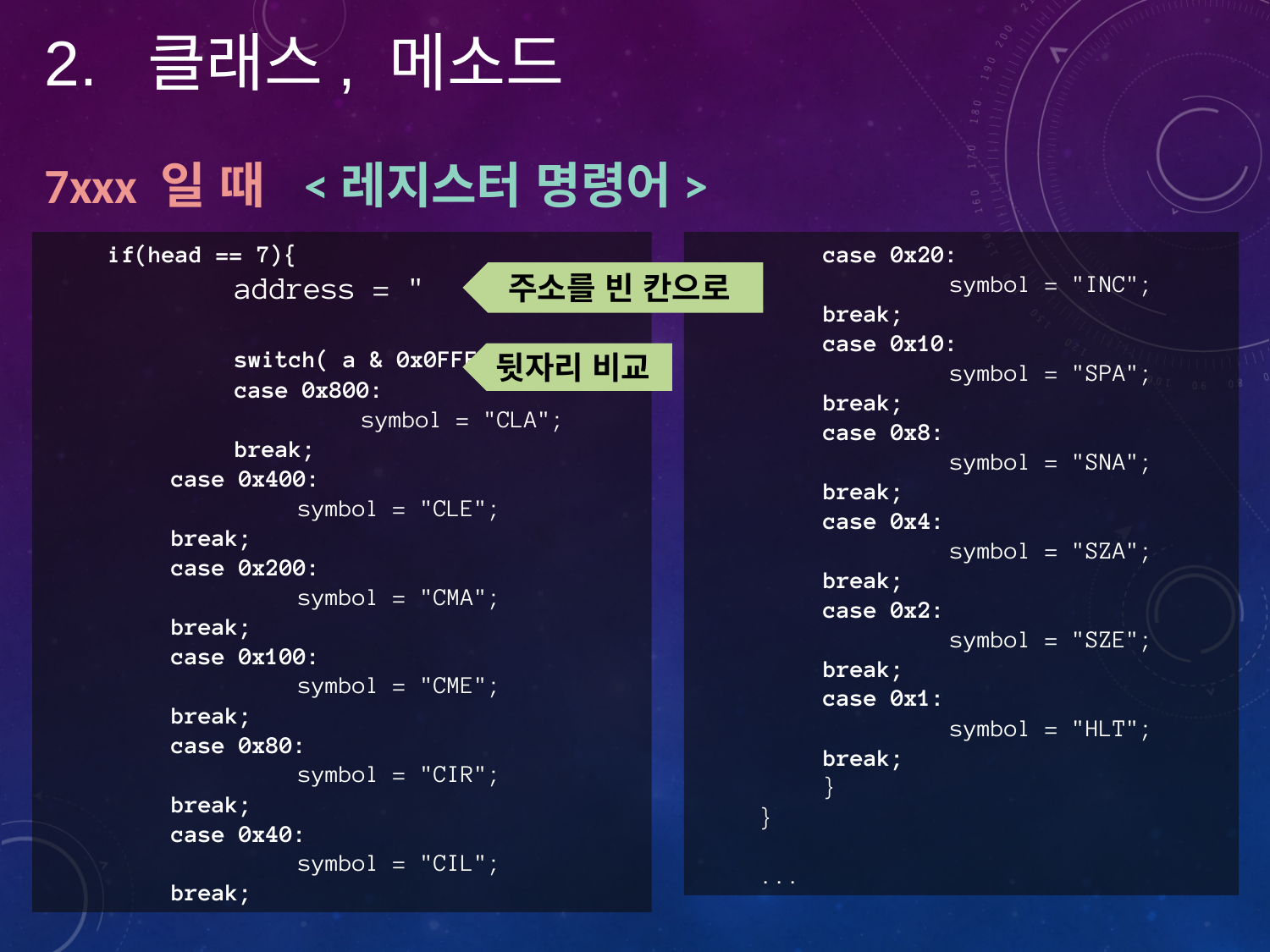

클래스, 메소드
7xxx 일 때  <레지스터 명령어>
if(head == 7){
	address = "   ";

	switch( a & 0x0FFF){
	case 0x800:
		symbol = "CLA";
	break;
case 0x400:
	symbol = "CLE";
break;
case 0x200:
	symbol = "CMA";
break;
case 0x100:
	symbol = "CME";
break;
case 0x80:
	symbol = "CIR";
break;
case 0x40:
	symbol = "CIL";
break;
case 0x20:
	symbol = "INC";
break;
case 0x10:
	symbol = "SPA";
break;
case 0x8:
	symbol = "SNA";
break;
case 0x4:
	symbol = "SZA";
break;
case 0x2:
	symbol = "SZE";
break;
case 0x1:
	symbol = "HLT";
break;
}
}

...
주소를 빈 칸으로
뒷자리 비교